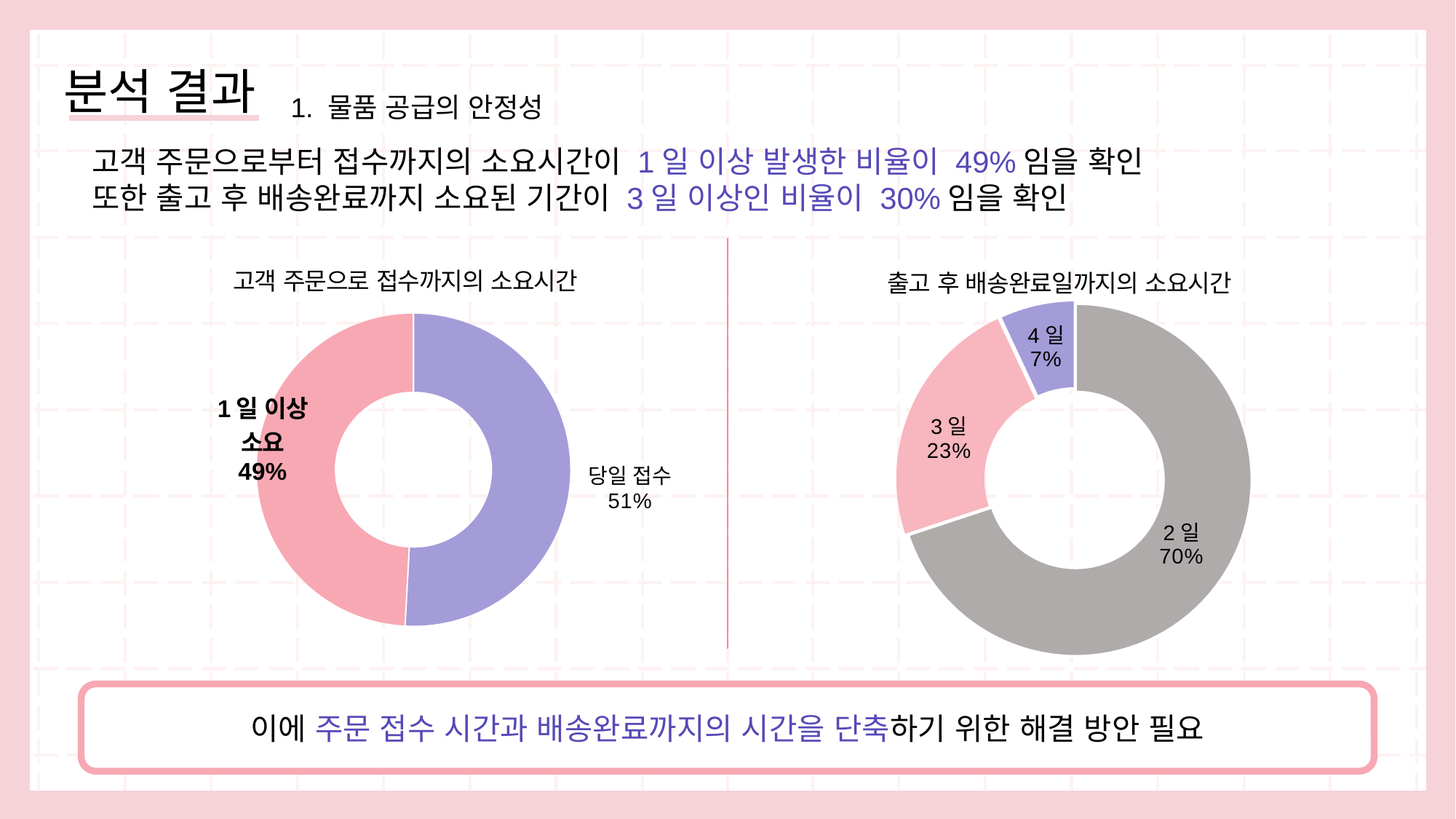

분석 결과
1. 물품 공급의 안정성
고객 주문으로부터 접수까지의 소요시간이 1일 이상 발생한 비율이 49%임을 확인
또한 출고 후 배송완료까지 소요된 기간이 3일 이상인 비율이 30%임을 확인

### Chart: 출고 후 배송완료일까지의 소요시간

| Category | 배송시작일과 배송완료일의 차이 |
|---|---|
| 2일 | 0.6992 |
| 3일 | 0.231 |
| 4일 | 0.0697 |

### Chart: 고객 주문으로 접수까지의 소요시간

| Category | 주문일과 접수일의 차이 |
|---|---|
| 당일 접수 | 99749.0 |
| 접수까지 1일 이상 | 96389.0 |
이에 주문 접수 시간과 배송완료까지의 시간을 단축하기 위한 해결 방안 필요